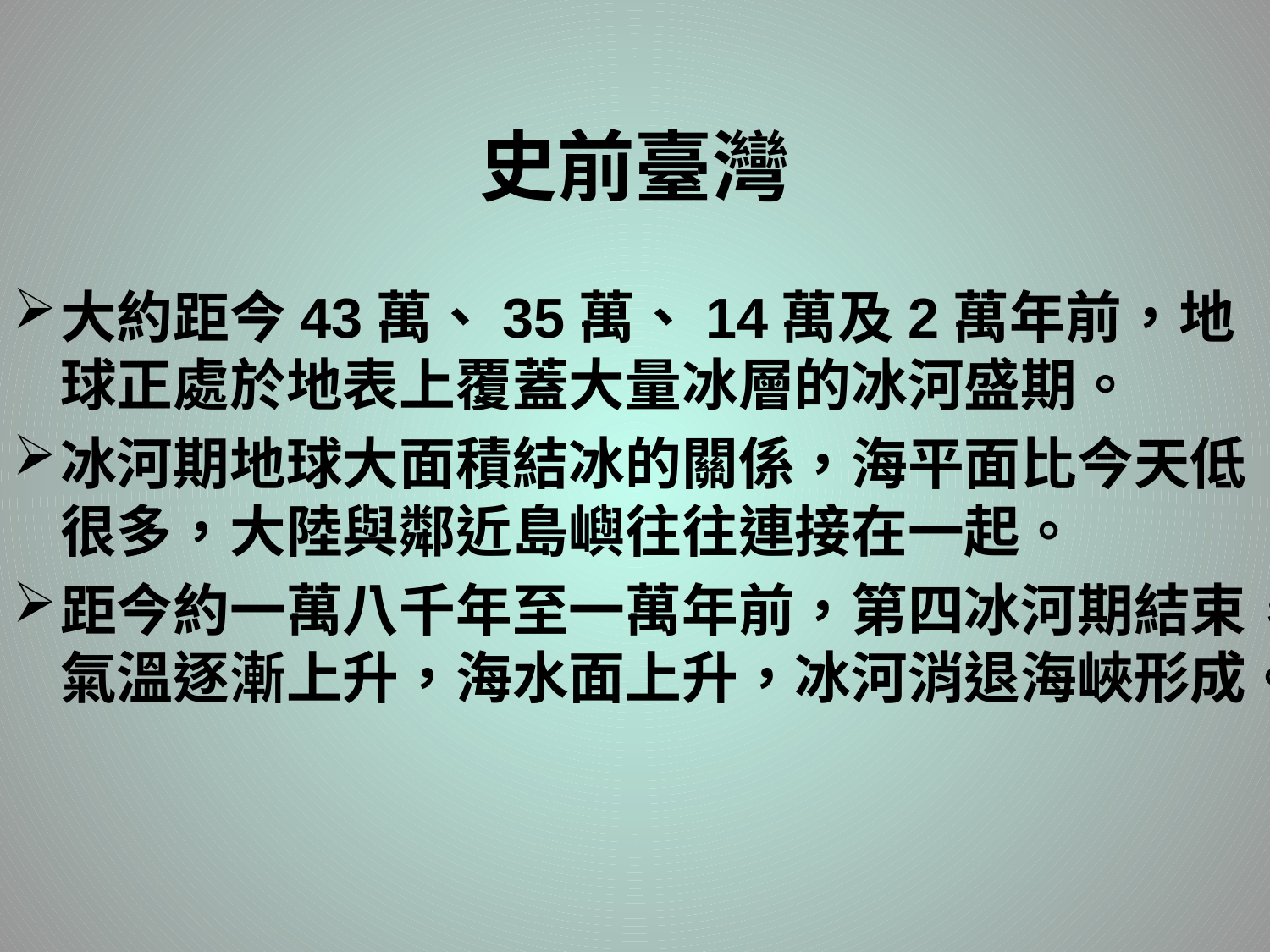

# 史前臺灣
大約距今43萬、35萬、14萬及2萬年前，地球正處於地表上覆蓋大量冰層的冰河盛期。
冰河期地球大面積結冰的關係，海平面比今天低很多，大陸與鄰近島嶼往往連接在一起。
距今約一萬八千年至一萬年前，第四冰河期結束，氣溫逐漸上升，海水面上升，冰河消退海峽形成。